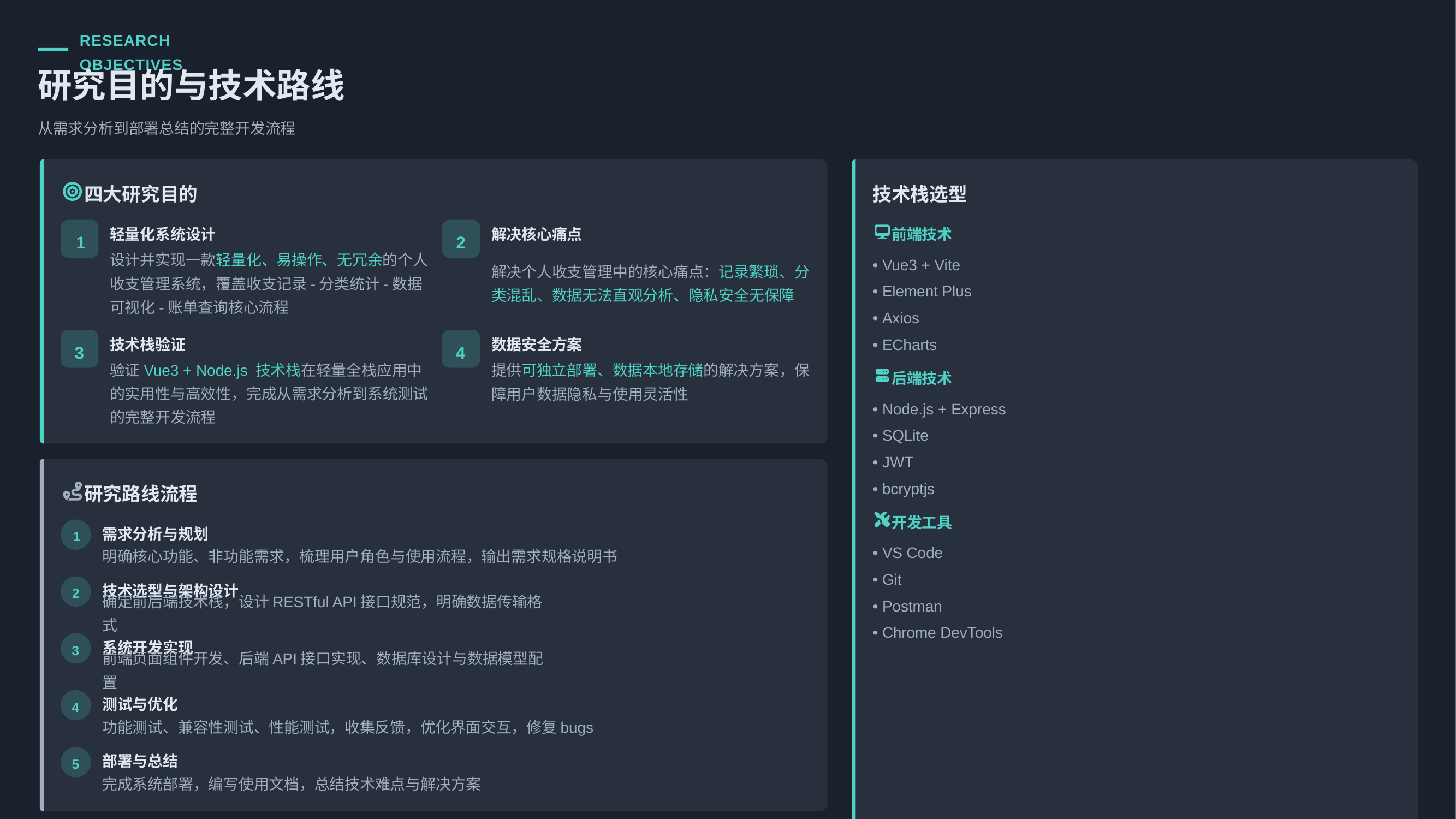

RESEARCH OBJECTIVES

研究目的与技术路线
从需求分析到部署总结的完整开发流程

四大研究目的
技术栈选型

轻量化系统设计

解决核心痛点
前端技术

1
2
设计并实现一款轻量化、易操作、无冗余的个人收支管理系统，覆盖收支记录-分类统计-数据可视化-账单查询核心流程
解决个人收支管理中的核心痛点：记录繁琐、分类混乱、数据无法直观分析、隐私安全无保障
• Vue3 + Vite
• Element Plus
• Axios

技术栈验证

数据安全方案
• ECharts
3
4
验证Vue3 + Node.js 技术栈在轻量全栈应用中的实用性与高效性，完成从需求分析到系统测试的完整开发流程
提供可独立部署、数据本地存储的解决方案，保障用户数据隐私与使用灵活性
后端技术

• Node.js + Express
• SQLite
• JWT

• bcryptjs
研究路线流程

开发工具

需求分析与规划
1
• VS Code
明确核心功能、非功能需求，梳理用户角色与使用流程，输出需求规格说明书
• Git

技术选型与架构设计
2
• Postman
确定前后端技术栈，设计RESTful API接口规范，明确数据传输格式
• Chrome DevTools

系统开发实现
3
前端页面组件开发、后端API接口实现、数据库设计与数据模型配置

测试与优化
4
功能测试、兼容性测试、性能测试，收集反馈，优化界面交互，修复bugs

部署与总结
5
完成系统部署，编写使用文档，总结技术难点与解决方案